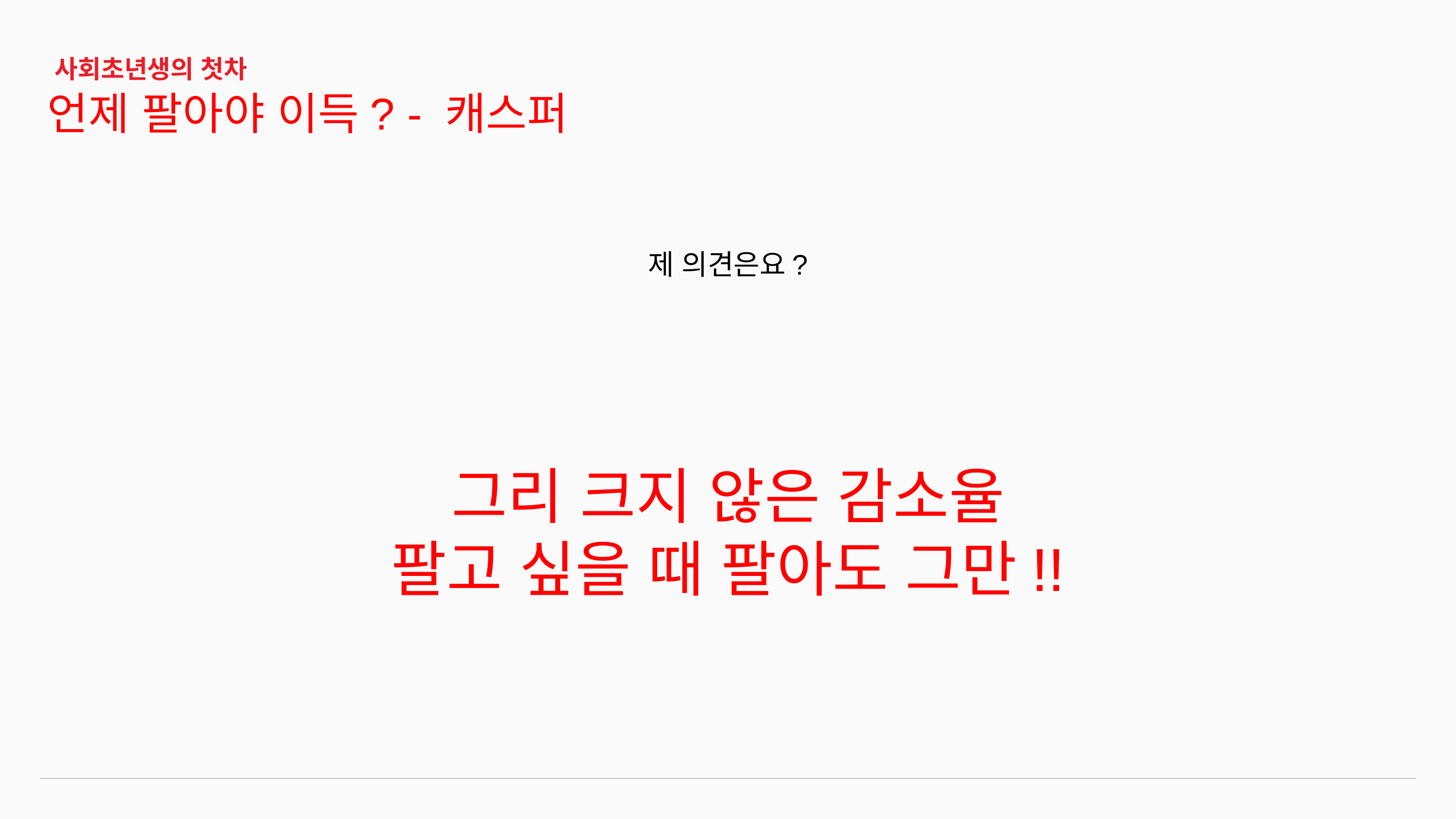

사회초년생의 첫차
언제 팔아야 이득? - 캐스퍼
제 의견은요?
그리 크지 않은 감소율
팔고 싶을 때 팔아도 그만!!